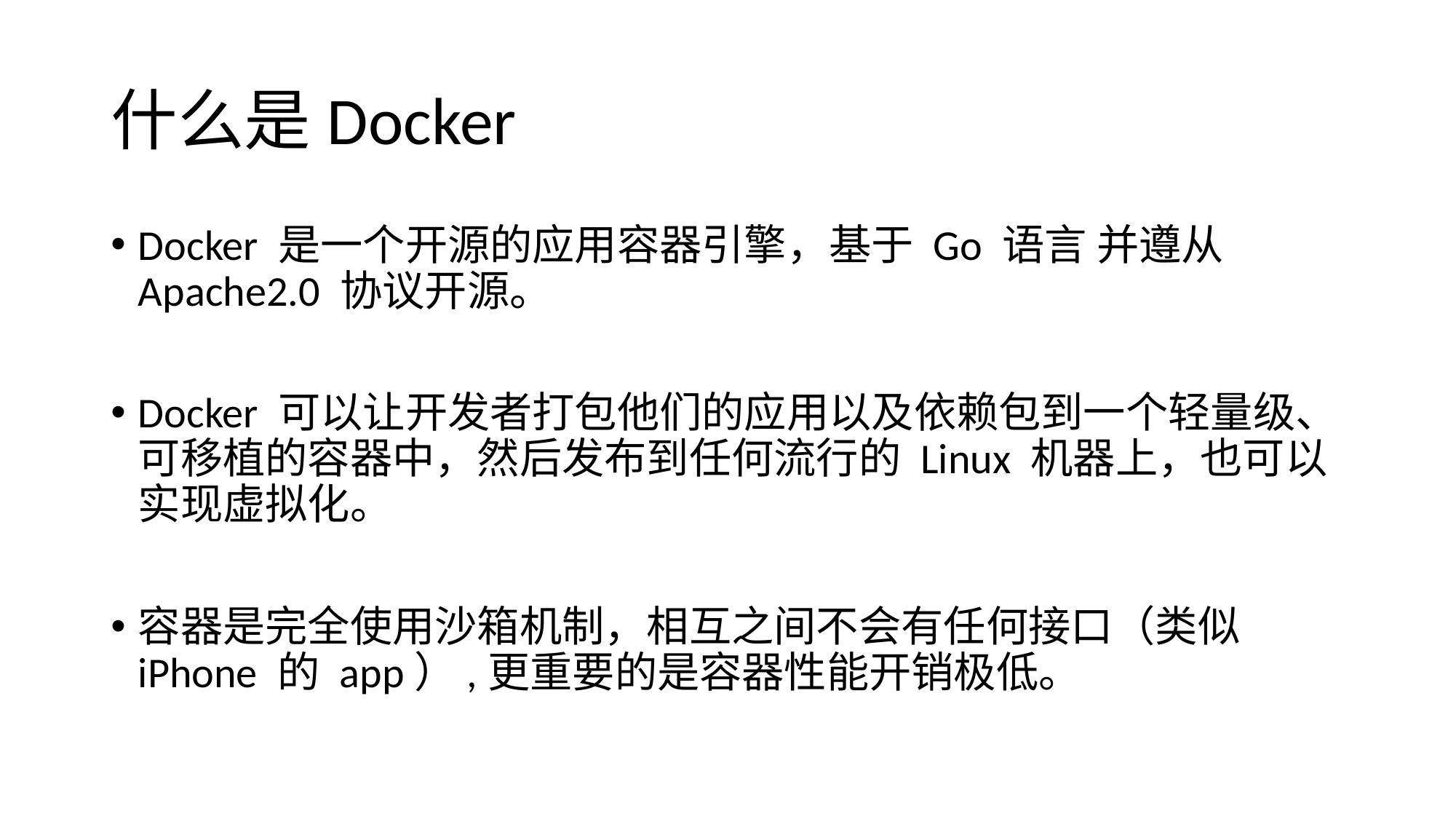

# 什么是Docker
Docker 是一个开源的应用容器引擎，基于 Go 语言 并遵从 Apache2.0 协议开源。

Docker 可以让开发者打包他们的应用以及依赖包到一个轻量级、可移植的容器中，然后发布到任何流行的 Linux 机器上，也可以实现虚拟化。

容器是完全使用沙箱机制，相互之间不会有任何接口（类似 iPhone 的 app）,更重要的是容器性能开销极低。